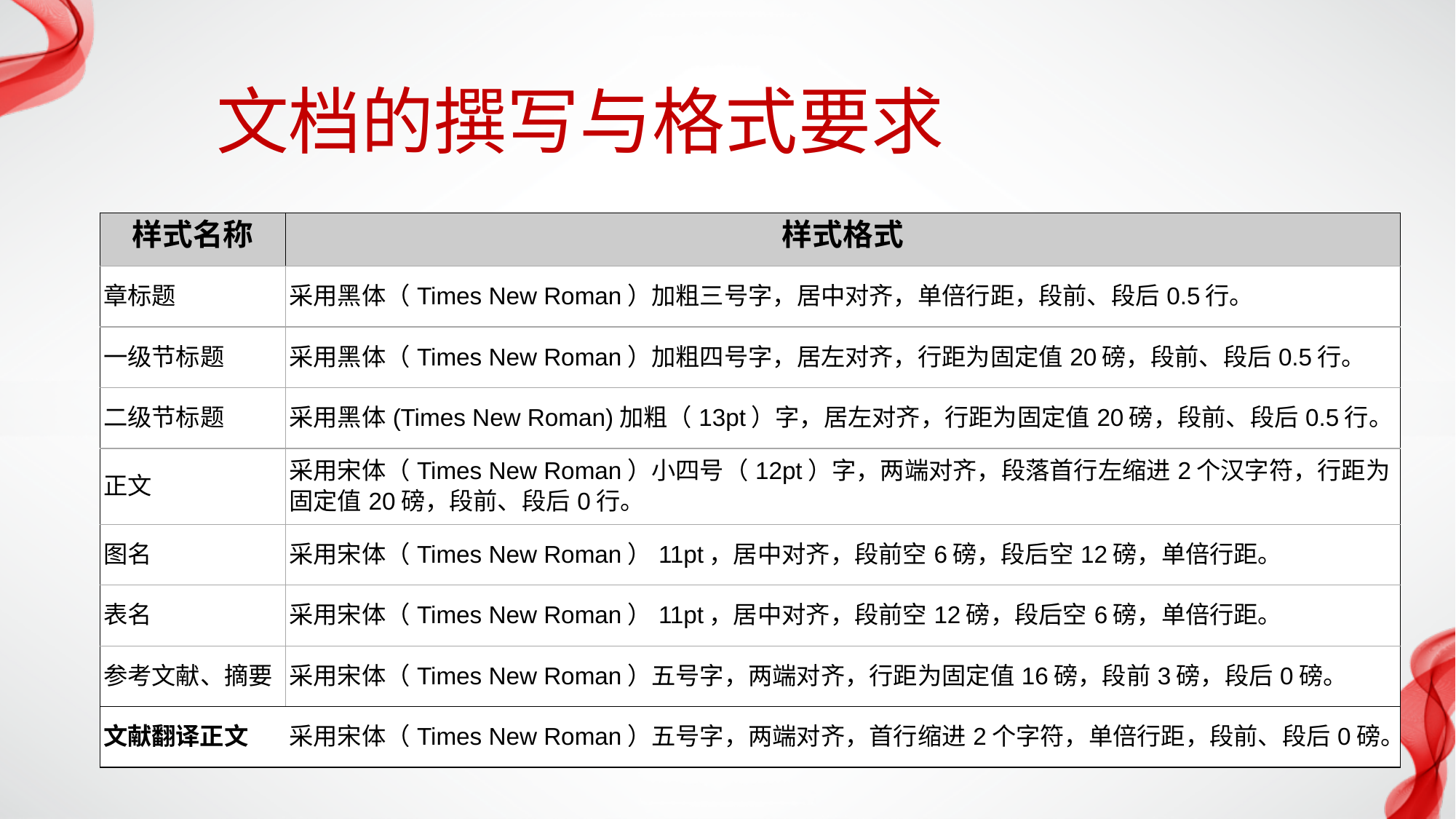

文档的撰写与格式要求
| 样式名称 | 样式格式 |
| --- | --- |
| 章标题 | 采用黑体（Times New Roman）加粗三号字，居中对齐，单倍行距，段前、段后0.5行。 |
| 一级节标题 | 采用黑体（Times New Roman）加粗四号字，居左对齐，行距为固定值20磅，段前、段后0.5行。 |
| 二级节标题 | 采用黑体(Times New Roman)加粗（13pt）字，居左对齐，行距为固定值20磅，段前、段后0.5行。 |
| 正文 | 采用宋体（Times New Roman）小四号（12pt）字，两端对齐，段落首行左缩进2个汉字符，行距为固定值20磅，段前、段后0行。 |
| 图名 | 采用宋体（Times New Roman）11pt，居中对齐，段前空6磅，段后空12磅，单倍行距。 |
| 表名 | 采用宋体（Times New Roman）11pt，居中对齐，段前空12磅，段后空6磅，单倍行距。 |
| 参考文献、摘要 | 采用宋体（Times New Roman）五号字，两端对齐，行距为固定值16磅，段前3磅，段后0磅。 |
| 文献翻译正文 | 采用宋体（Times New Roman）五号字，两端对齐，首行缩进2个字符，单倍行距，段前、段后0磅。 |